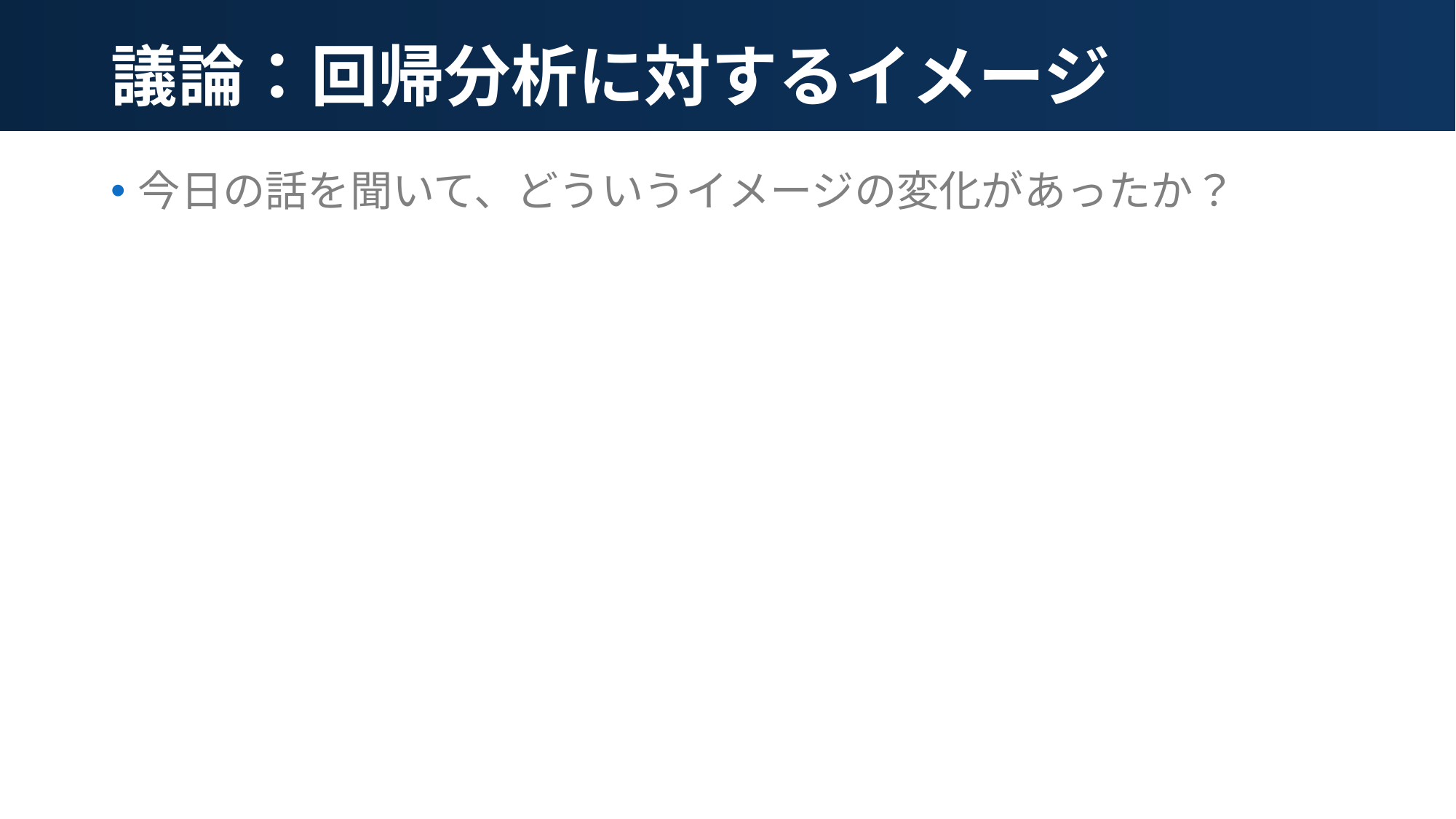

# 議論：回帰分析に対するイメージ
今日の話を聞いて、どういうイメージの変化があったか？